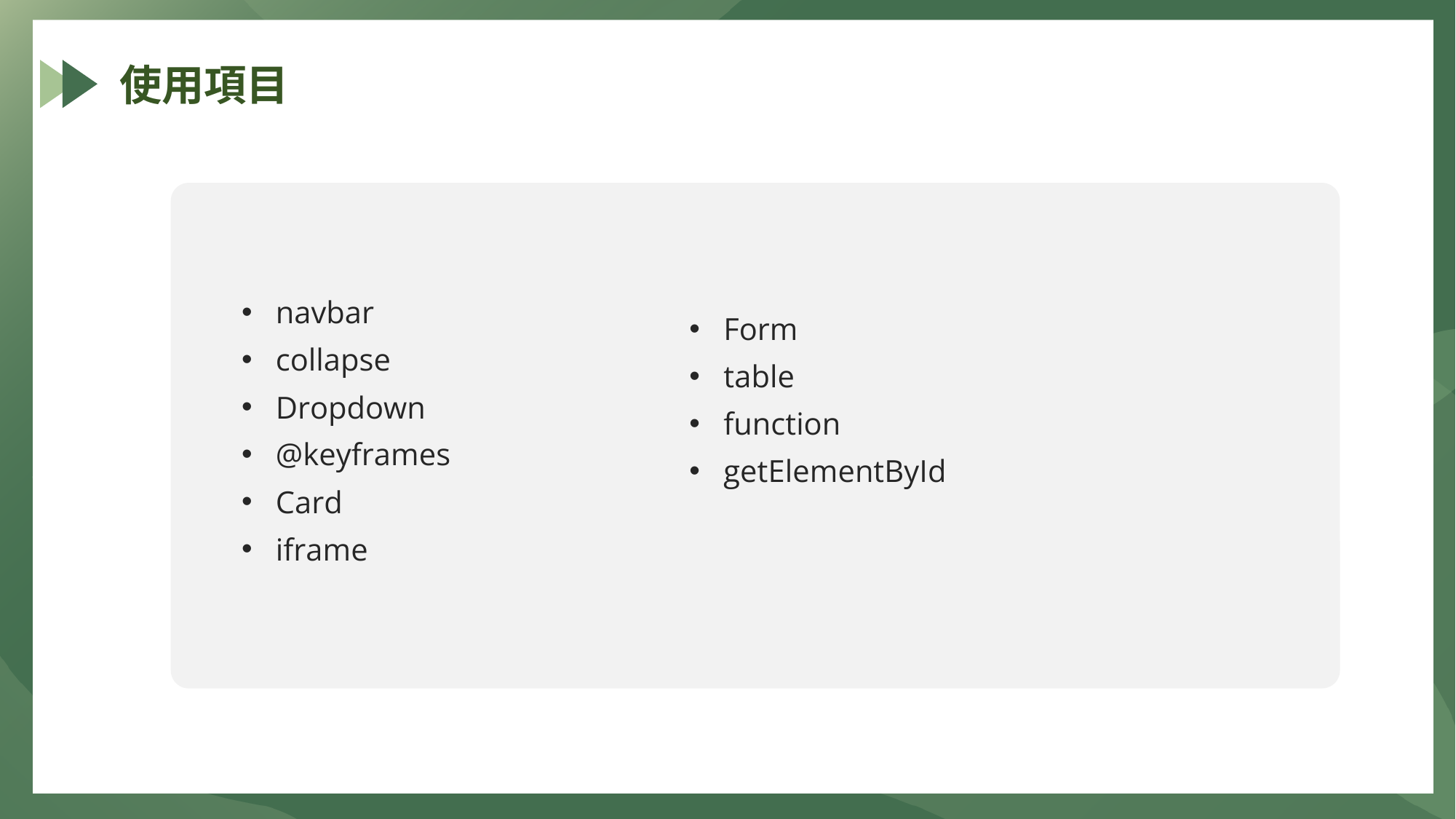

使用項目

navbar
collapse
Dropdown
@keyframes
Card
iframe

Form
table
function
getElementById